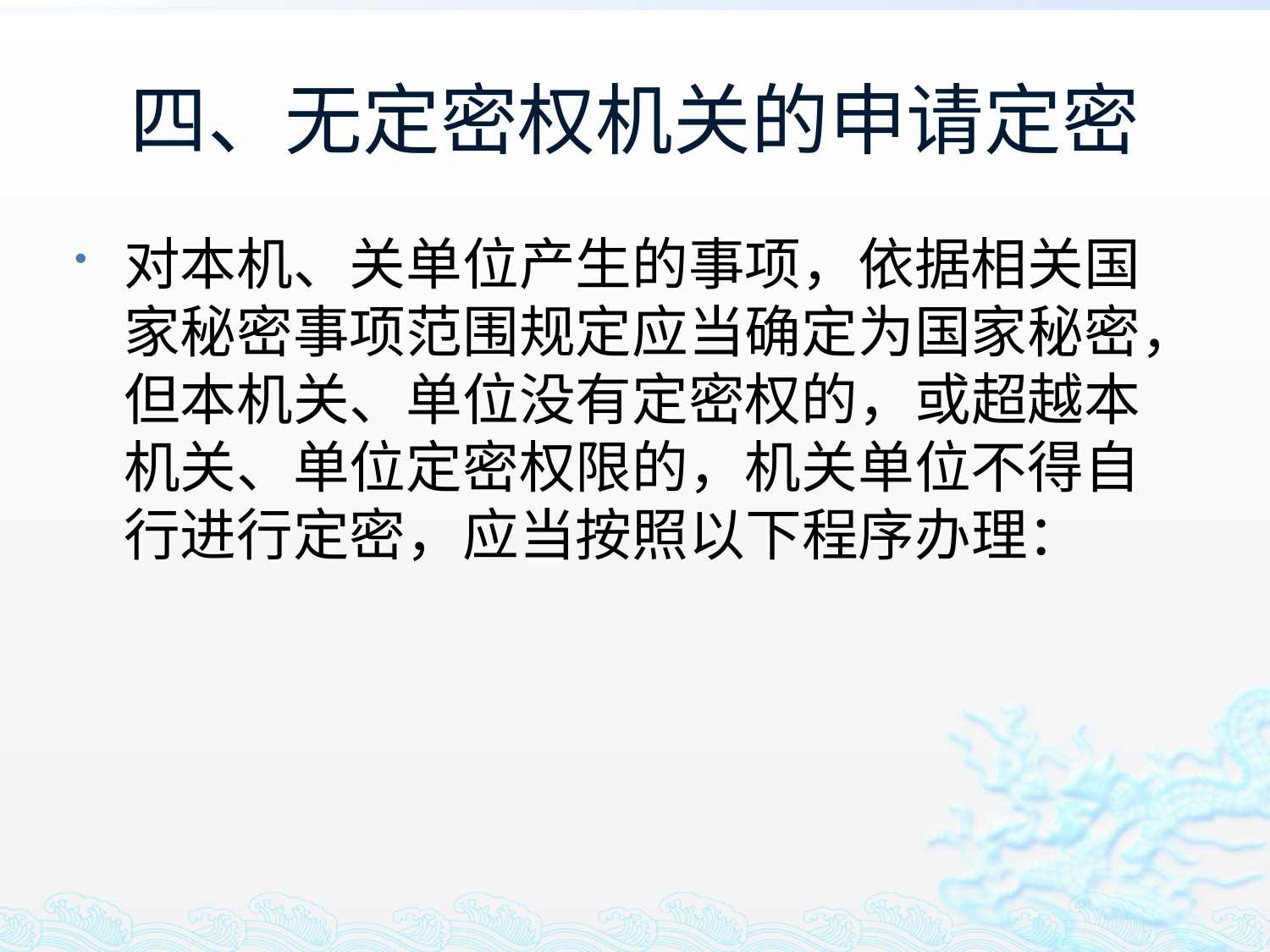

# 四、无定密权机关的申请定密
对本机、关单位产生的事项，依据相关国家秘密事项范围规定应当确定为国家秘密，但本机关、单位没有定密权的，或超越本机关、单位定密权限的，机关单位不得自行进行定密，应当按照以下程序办理：